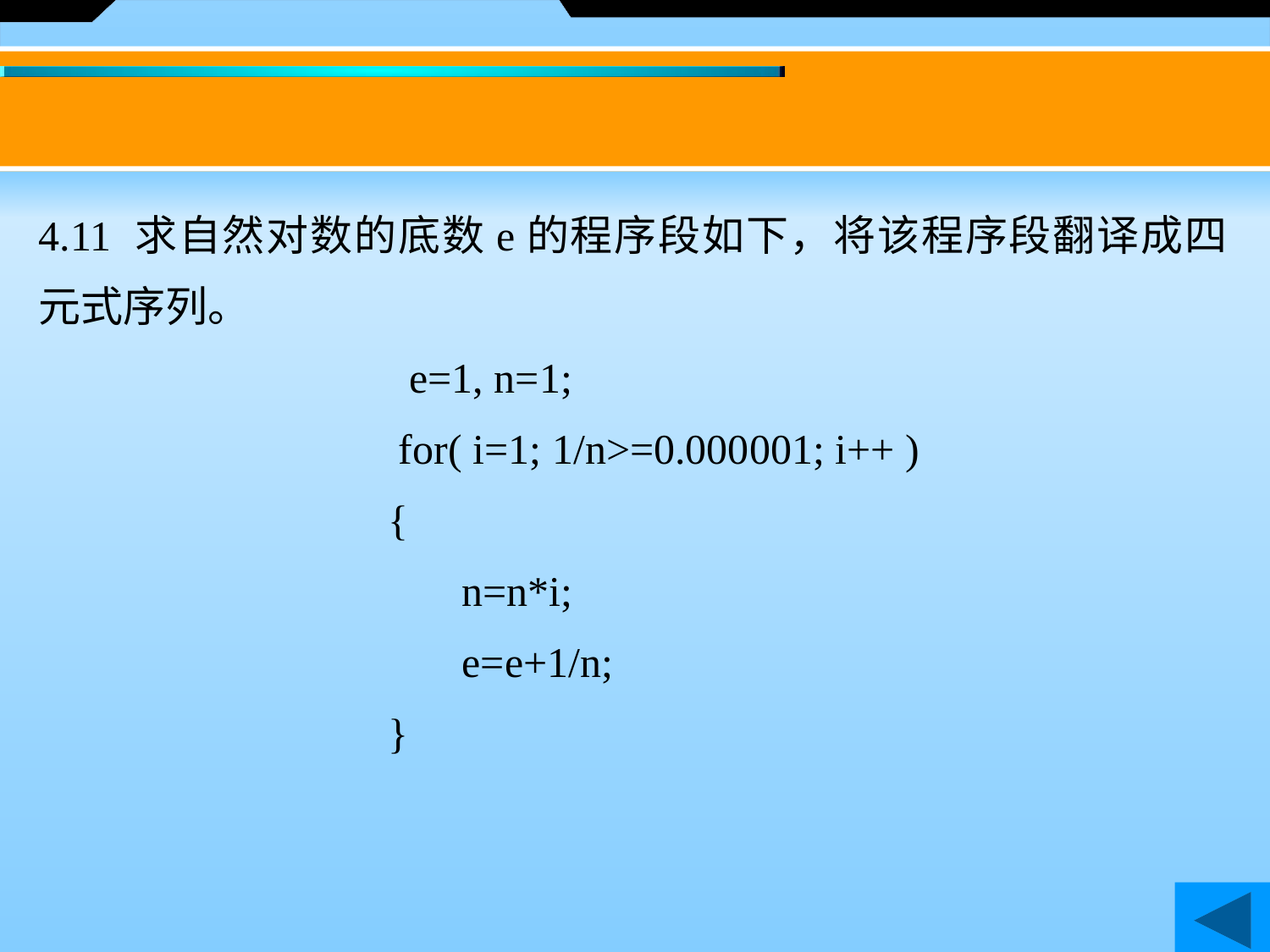

4.11 求自然对数的底数e的程序段如下，将该程序段翻译成四元式序列。
                                   e=1, n=1;
                                  for( i=1; 1/n>=0.000001; i++ )
                                 {
                                        n=n*i;
                                        e=e+1/n;
                                 }